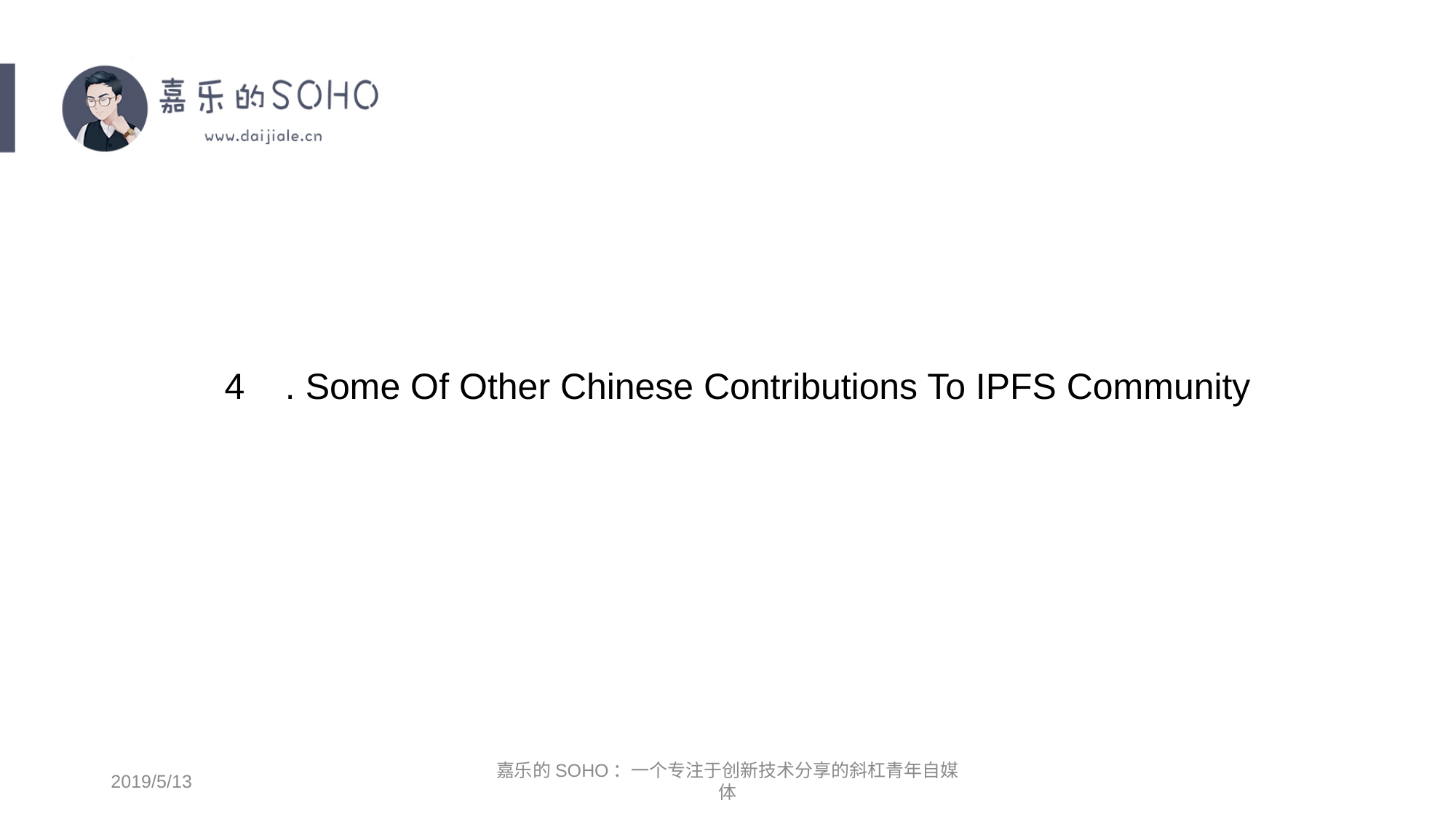

4    . Some Of Other Chinese Contributions To IPFS Community

2019/5/13
嘉乐的SOHO：一个专注于创新技术分享的斜杠青年自媒体